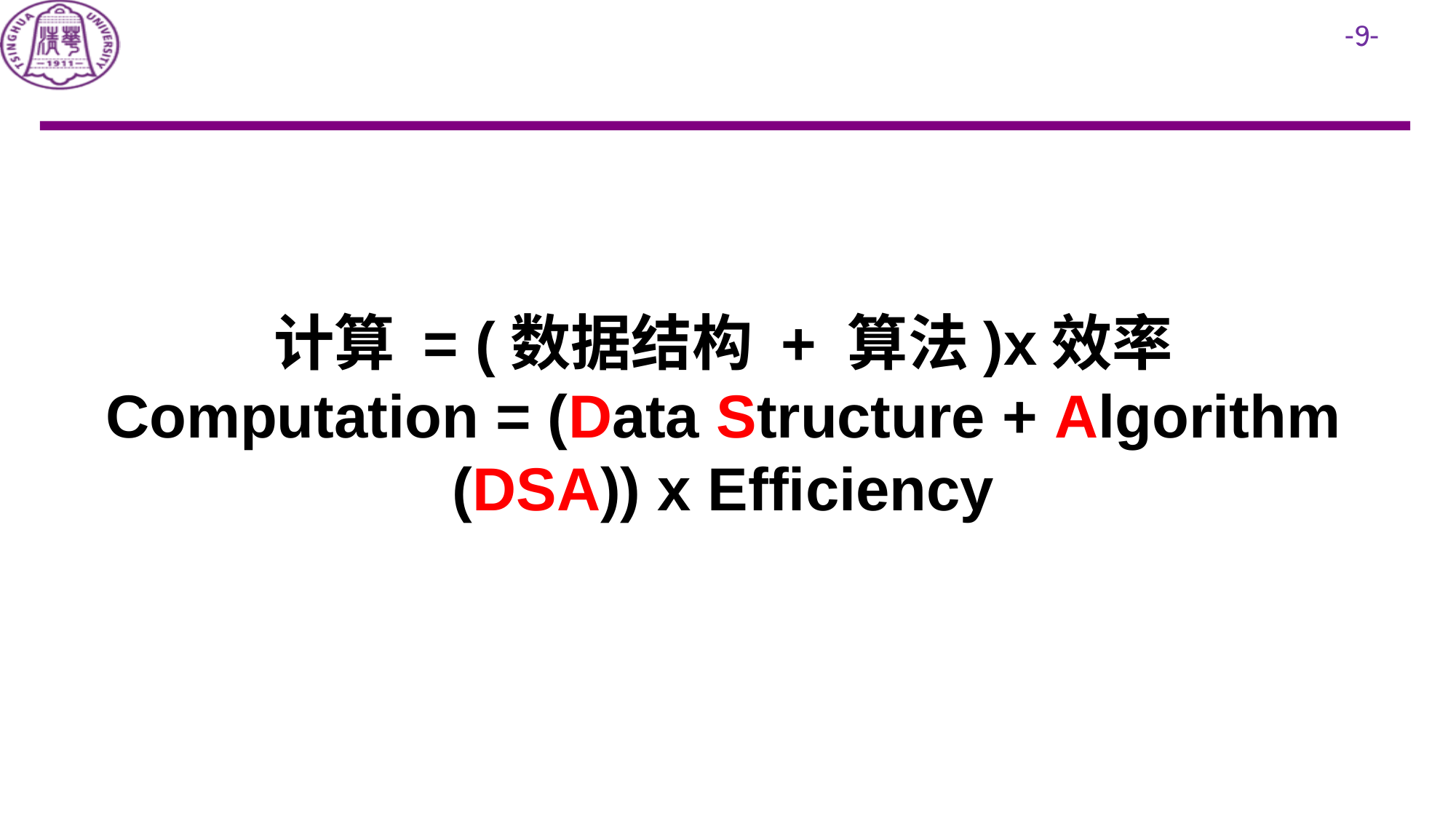

# 计算 = (数据结构 + 算法)x效率 Computation = (Data Structure + Algorithm (DSA)) x Efficiency